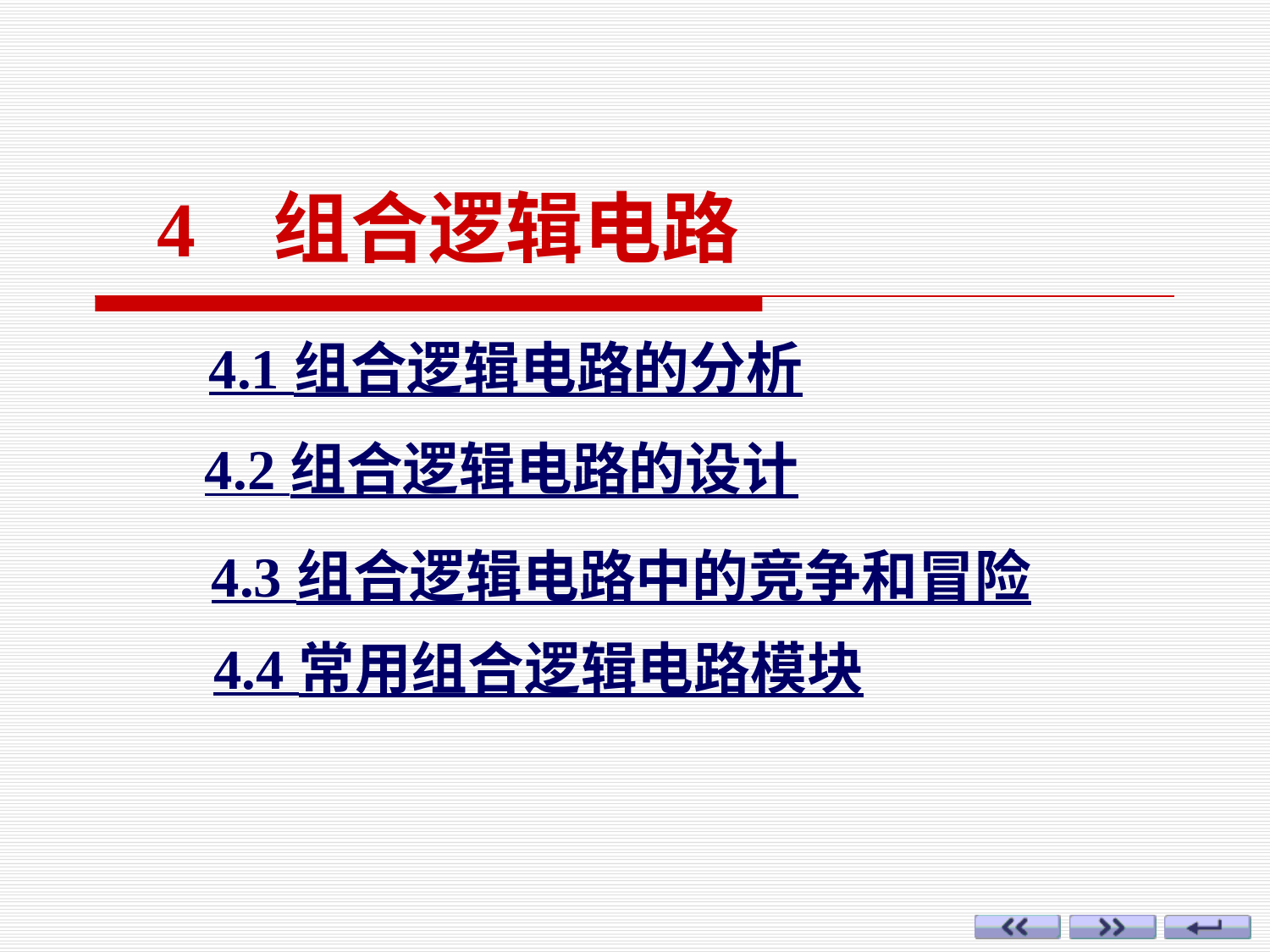

4   组合逻辑电路
4.1 组合逻辑电路的分析
4.2 组合逻辑电路的设计
4.3 组合逻辑电路中的竞争和冒险
4.4 常用组合逻辑电路模块